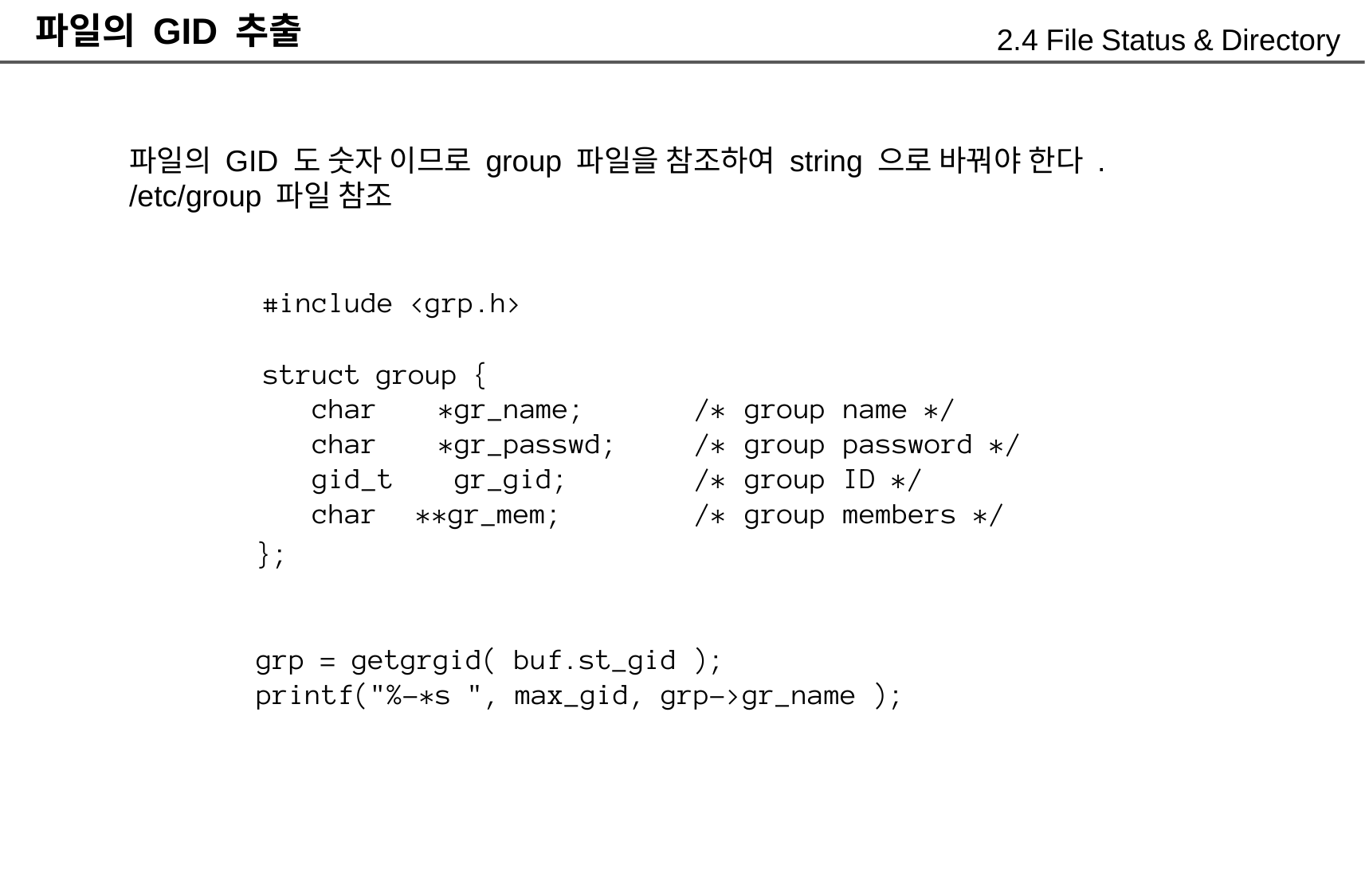

파일의 GID 추출
2.4 File Status & Directory

파일의 GID 도 숫자 이므로 group 파일을 참조하여 string 으로 바꿔야 한다 .
/etc/group 파일 참조

	#include  <grp.h>

	struct  group  {

char        *gr_name;
char        *gr_passwd;
gid_t        gr_gid;
char     **gr_mem;
/*
/*
/*
/*
group
group
group
group
name  */
password  */
ID  */
members  */
};

grp  =  getgrgid(  buf.st_gid  );
printf("%-*s  ",  max_gid,  grp->gr_name  );